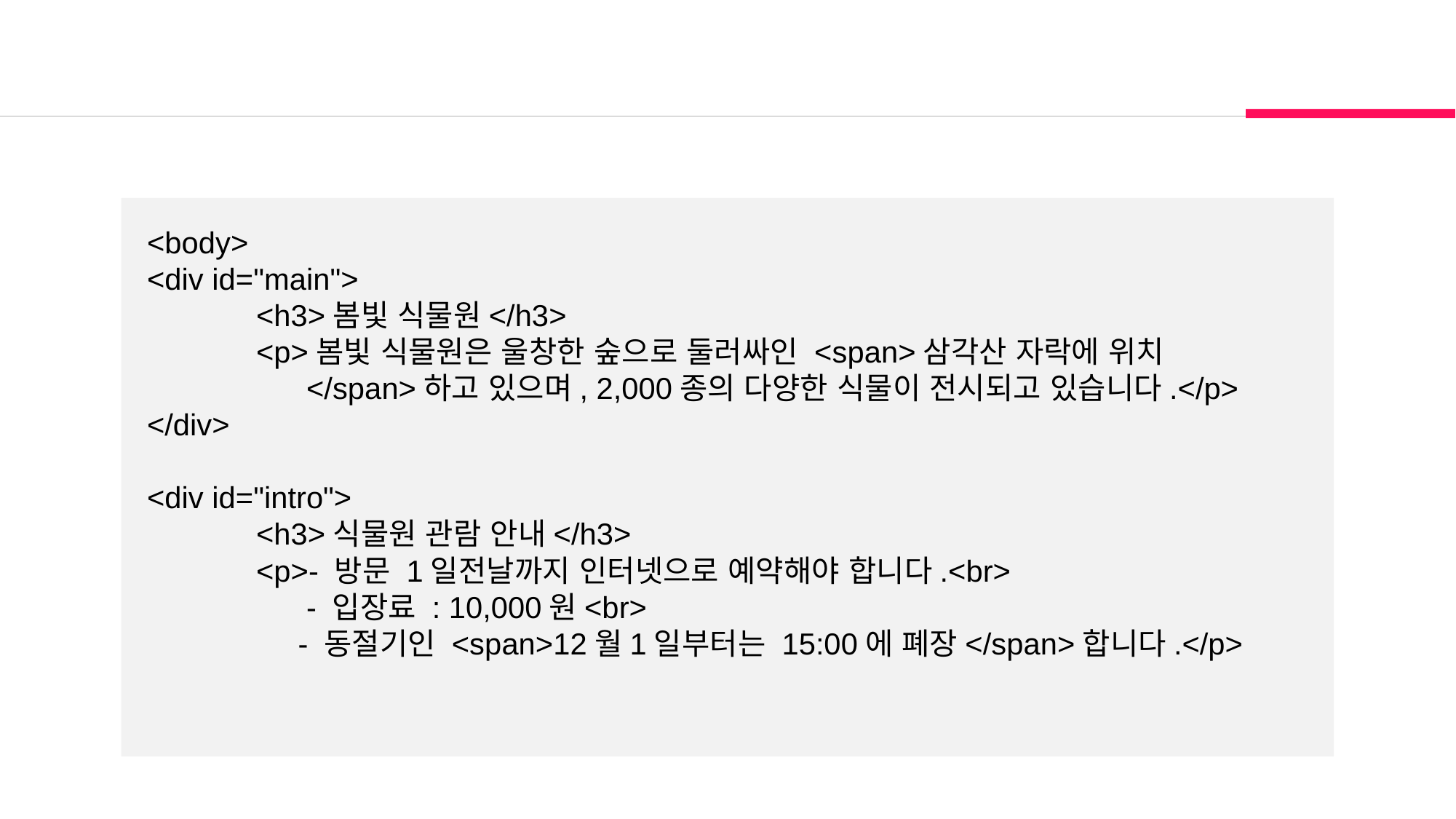

<body>
<div id="main">
	<h3>봄빛 식물원</h3>
	<p>봄빛 식물원은 울창한 숲으로 둘러싸인 <span>삼각산 자락에 위치
	      </span>하고 있으며, 2,000종의 다양한 식물이 전시되고 있습니다.</p>
</div>

<div id="intro">
	<h3>식물원 관람 안내</h3>
	<p>- 방문 1일전날까지 인터넷으로 예약해야 합니다.<br>
	      - 입장료 : 10,000원<br>
	     - 동절기인 <span>12월1일부터는 15:00에 폐장</span>합니다.</p>